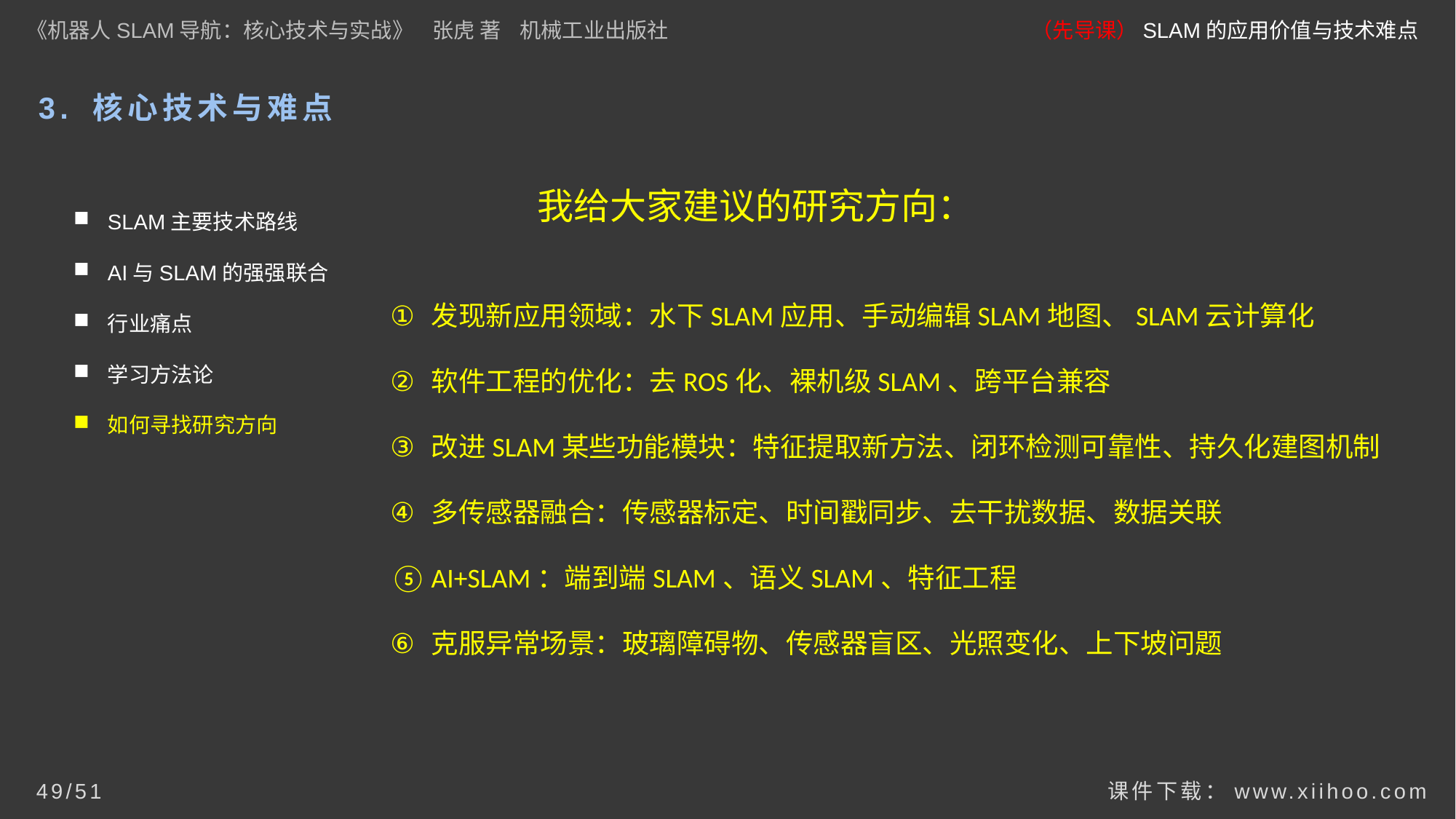

《机器人SLAM导航：核心技术与实战》    张虎 著    机械工业出版社
（先导课）SLAM的应用价值与技术难点
3. 核心技术与难点
SLAM主要技术路线
AI与SLAM的强强联合
行业痛点
学习方法论
如何寻找研究方向
我给大家建议的研究方向：
发现新应用领域：水下SLAM应用、手动编辑SLAM地图、SLAM云计算化
软件工程的优化：去ROS化、裸机级SLAM、跨平台兼容
改进SLAM某些功能模块：特征提取新方法、闭环检测可靠性、持久化建图机制
多传感器融合：传感器标定、时间戳同步、去干扰数据、数据关联
AI+SLAM：端到端SLAM、语义SLAM、特征工程
克服异常场景：玻璃障碍物、传感器盲区、光照变化、上下坡问题
课件下载：www.xiihoo.com
49/51